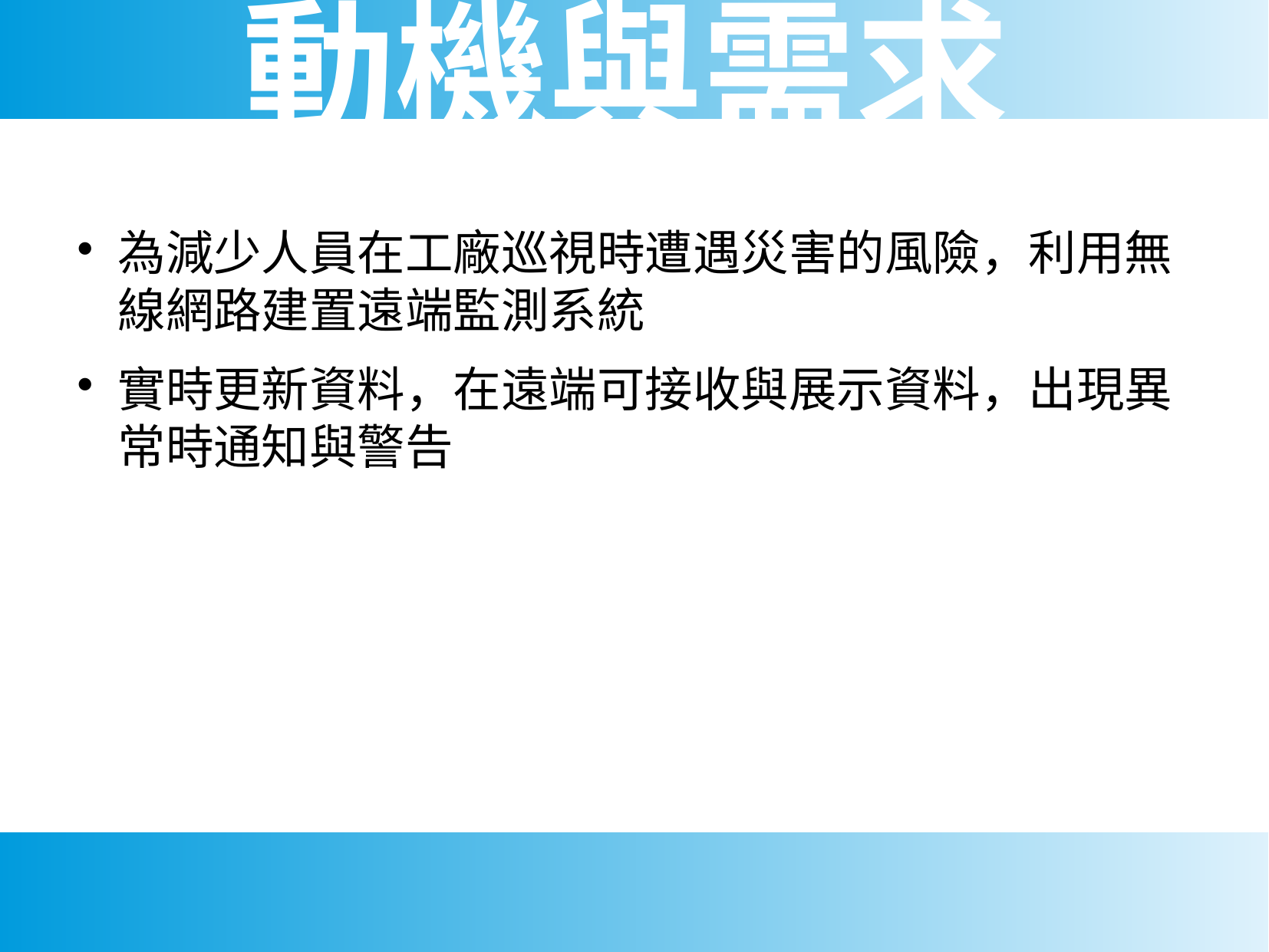

動機與需求
為減少人員在工廠巡視時遭遇災害的風險，利用無線網路建置遠端監測系統
實時更新資料，在遠端可接收與展示資料，出現異常時通知與警告